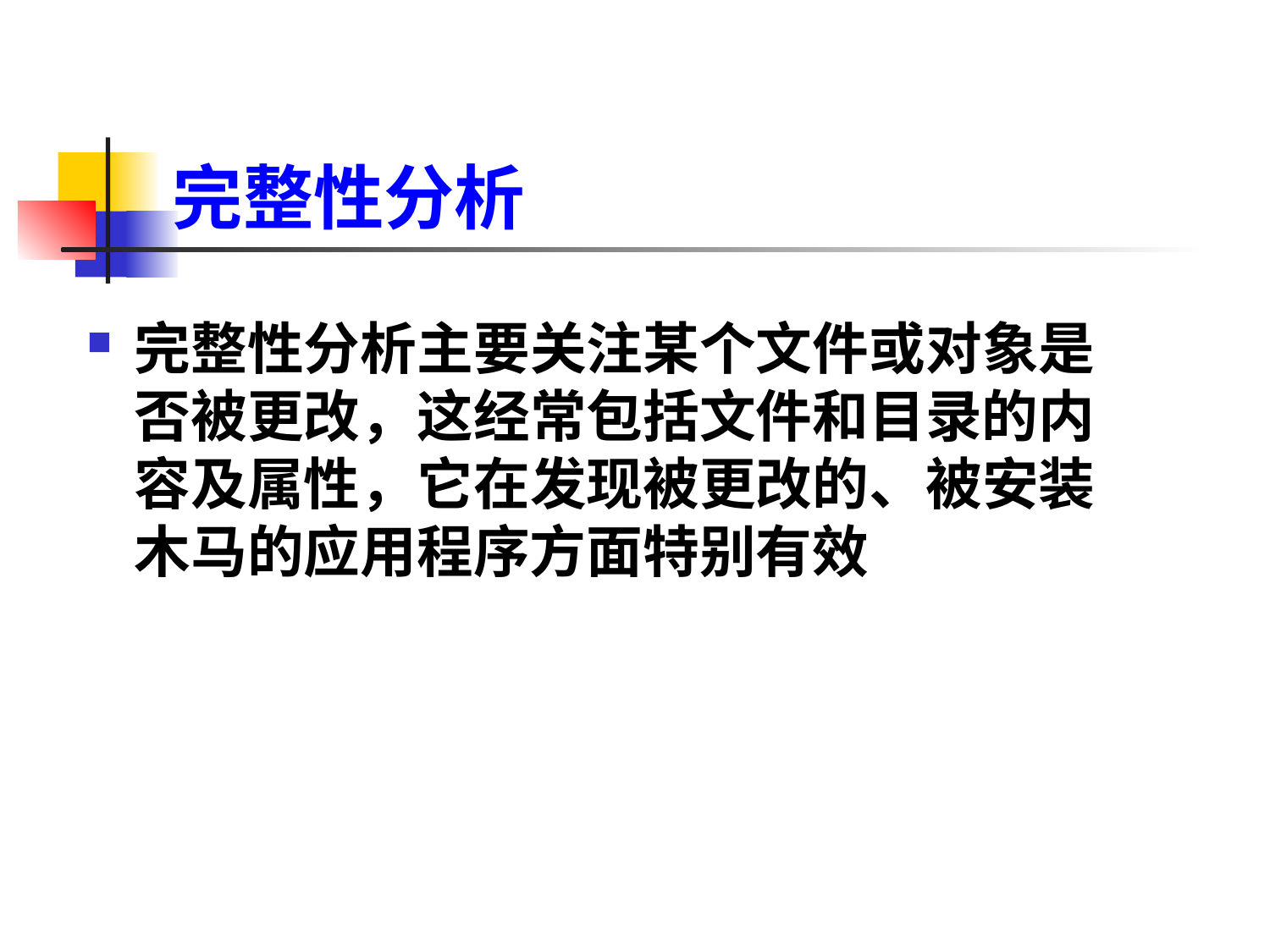

# 完整性分析
完整性分析主要关注某个文件或对象是否被更改，这经常包括文件和目录的内容及属性，它在发现被更改的、被安装木马的应用程序方面特别有效